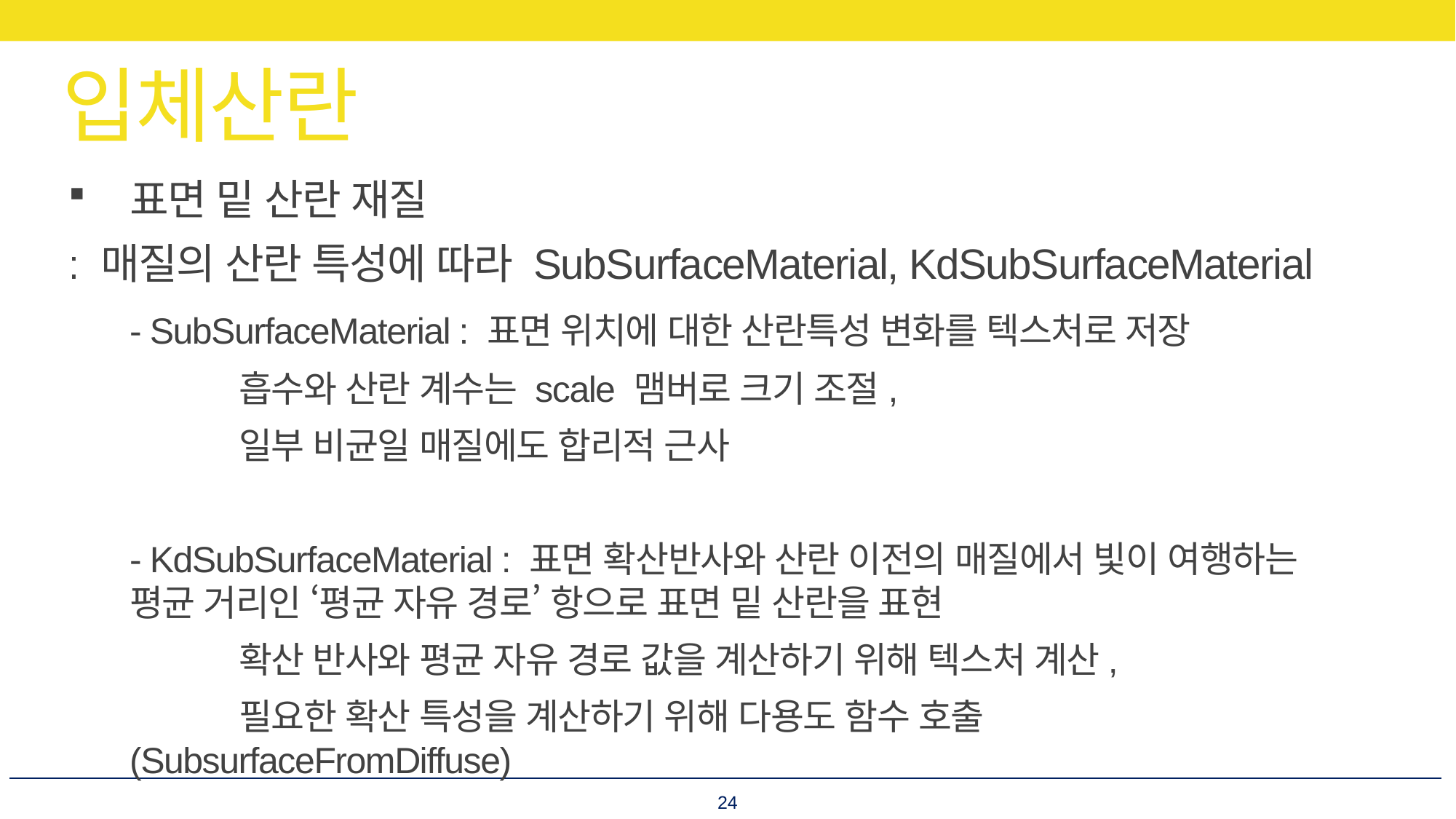

# 입체산란
표면 밑 산란 재질
: 매질의 산란 특성에 따라 SubSurfaceMaterial, KdSubSurfaceMaterial
	- SubSurfaceMaterial : 표면 위치에 대한 산란특성 변화를 텍스처로 저장
		흡수와 산란 계수는 scale 맴버로 크기 조절,
		일부 비균일 매질에도 합리적 근사

	- KdSubSurfaceMaterial : 표면 확산반사와 산란 이전의 매질에서 빛이 여행하는 평균 거리인 ‘평균 자유 경로’ 항으로 표면 밑 산란을 표현
		확산 반사와 평균 자유 경로 값을 계산하기 위해 텍스처 계산,
		필요한 확산 특성을 계산하기 위해 다용도 함수 호출(SubsurfaceFromDiffuse)

24